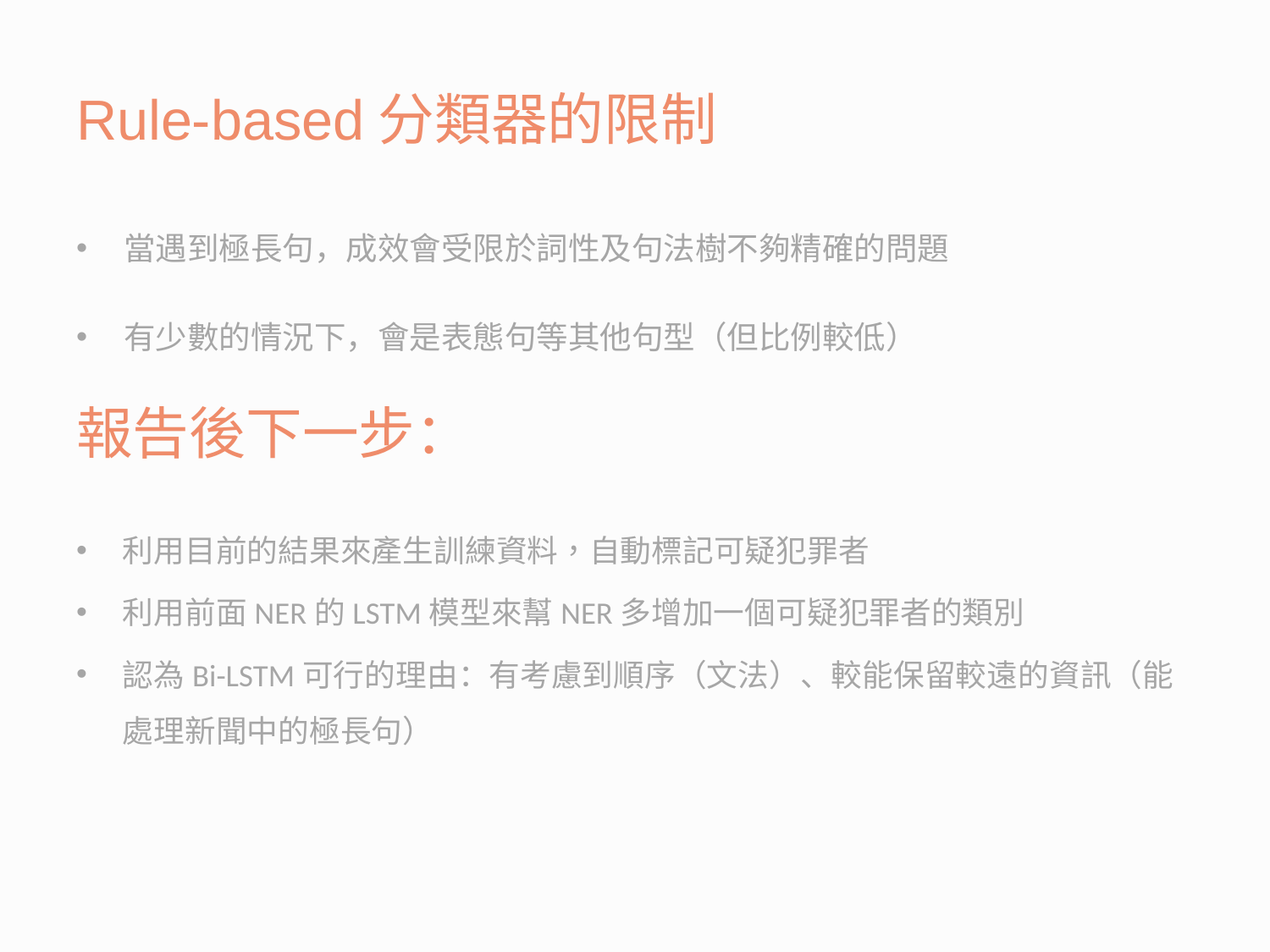

# Rule-based分類器的限制
當遇到極長句，成效會受限於詞性及句法樹不夠精確的問題

有少數的情況下，會是表態句等其他句型（但比例較低）
報告後下一步：
利用目前的結果來產生訓練資料，自動標記可疑犯罪者
利用前面NER的LSTM模型來幫NER多增加一個可疑犯罪者的類別
認為Bi-LSTM可行的理由：有考慮到順序（文法）、較能保留較遠的資訊（能處理新聞中的極長句）